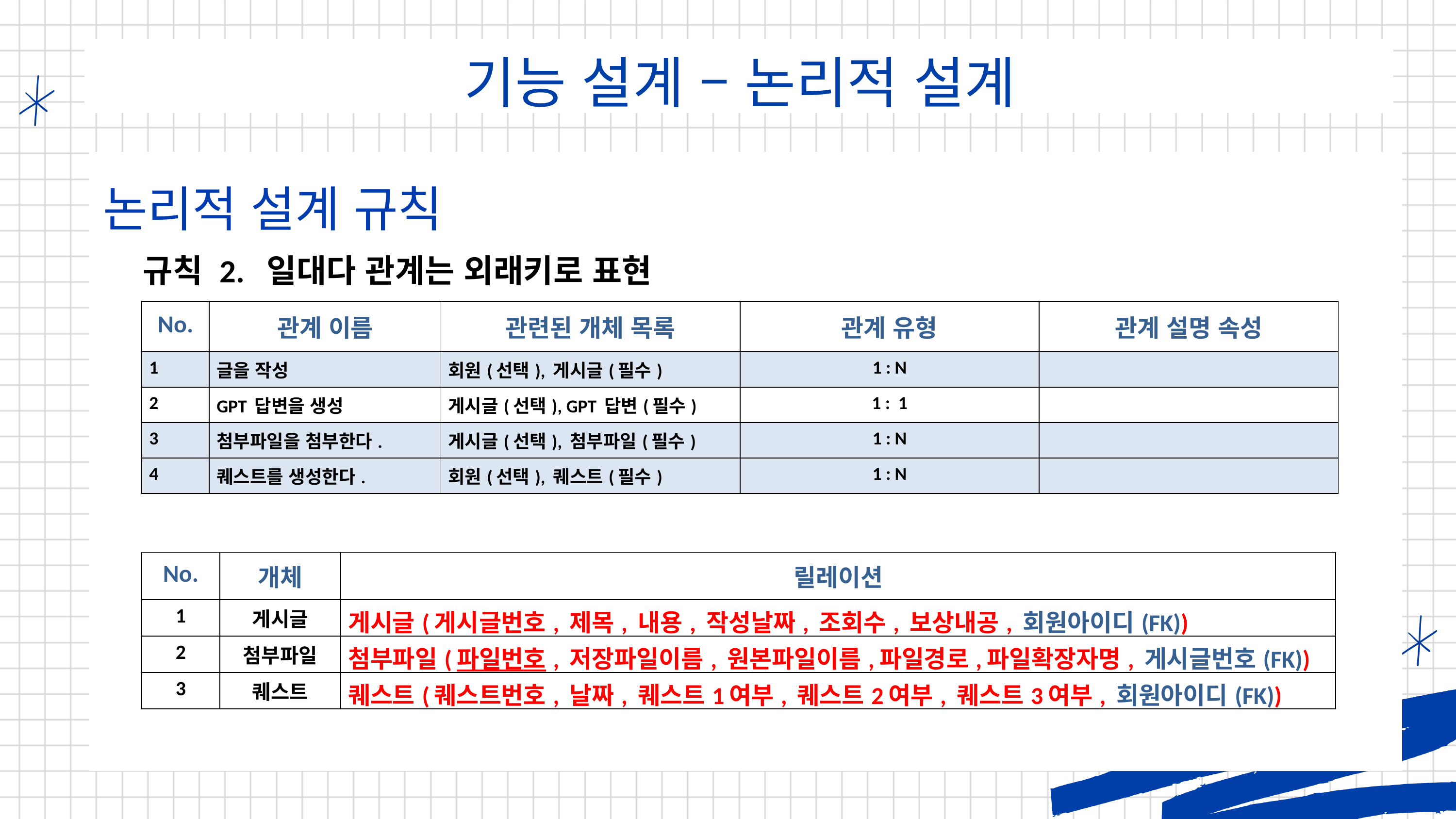

기능 설계 – 논리적 설계

논리적 설계 규칙
규칙 2.  일대다 관계는 외래키로 표현
| No. | 관계 이름 | 관련된 개체 목록 | 관계 유형 | 관계 설명 속성 |
| --- | --- | --- | --- | --- |
| 1 | 글을 작성 | 회원(선택), 게시글(필수) | 1 : N |  |
| 2 | GPT 답변을 생성 | 게시글(선택), GPT 답변(필수) | 1 : 1 |  |
| 3 | 첨부파일을 첨부한다. | 게시글(선택), 첨부파일(필수) | 1 : N |  |
| 4 | 퀘스트를 생성한다. | 회원(선택), 퀘스트(필수) | 1 : N |  |
| No. | 개체 | 릴레이션 |
| --- | --- | --- |
| 1 | 게시글 | 게시글(게시글번호, 제목, 내용, 작성날짜, 조회수, 보상내공, 회원아이디(FK)) |
| 2 | 첨부파일 | 첨부파일(파일번호, 저장파일이름, 원본파일이름,파일경로,파일확장자명, 게시글번호(FK)) |
| 3 | 퀘스트 | 퀘스트(퀘스트번호, 날짜, 퀘스트1여부, 퀘스트2여부, 퀘스트3여부, 회원아이디(FK)) |